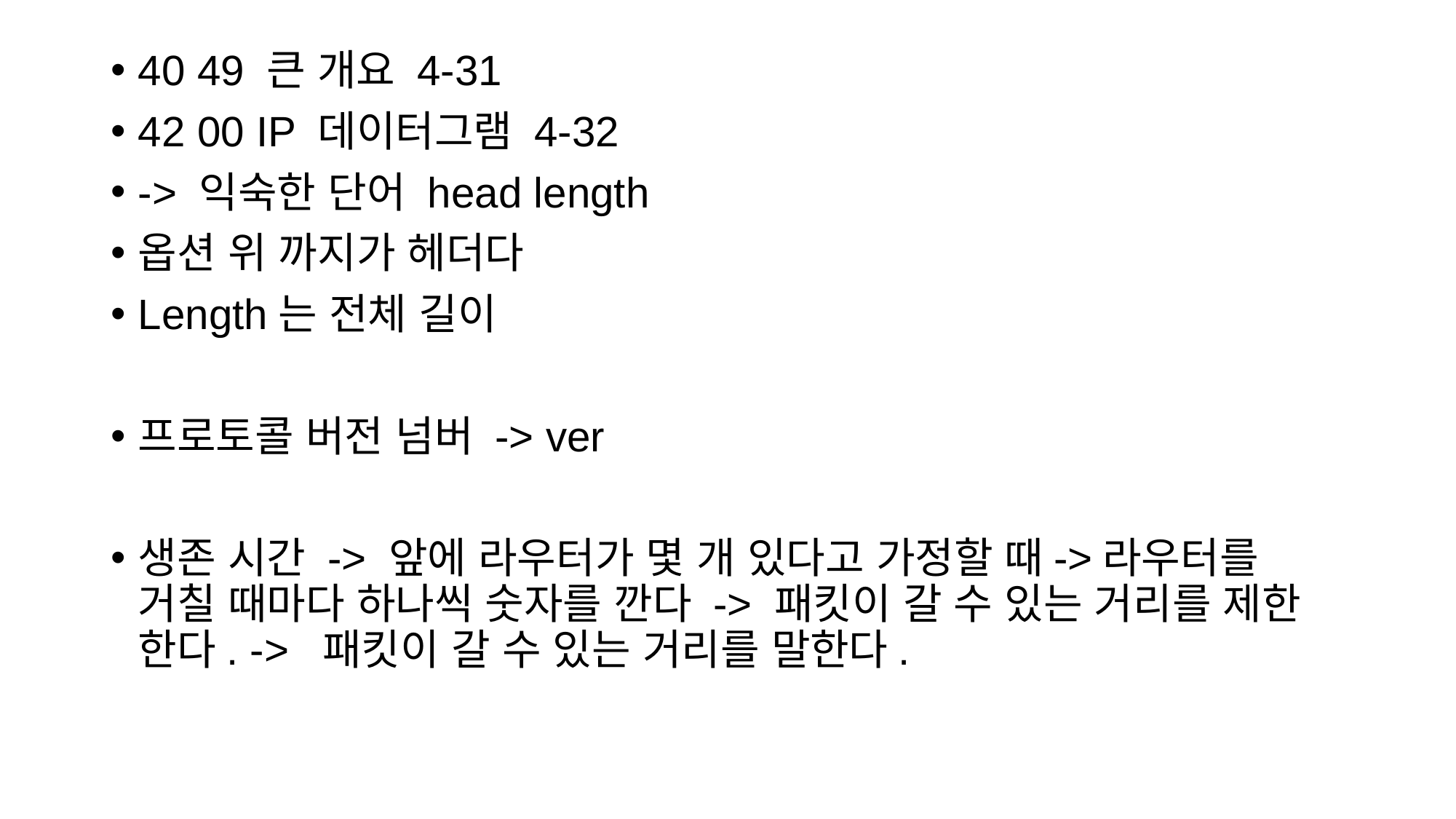

40 49 큰 개요 4-31
42 00 IP 데이터그램 4-32
-> 익숙한 단어 head length
옵션 위 까지가 헤더다
Length는 전체 길이

프로토콜 버전 넘버 -> ver

생존 시간 -> 앞에 라우터가 몇 개 있다고 가정할 때->라우터를 거칠 때마다 하나씩 숫자를 깐다 -> 패킷이 갈 수 있는 거리를 제한 한다. ->  패킷이 갈 수 있는 거리를 말한다.